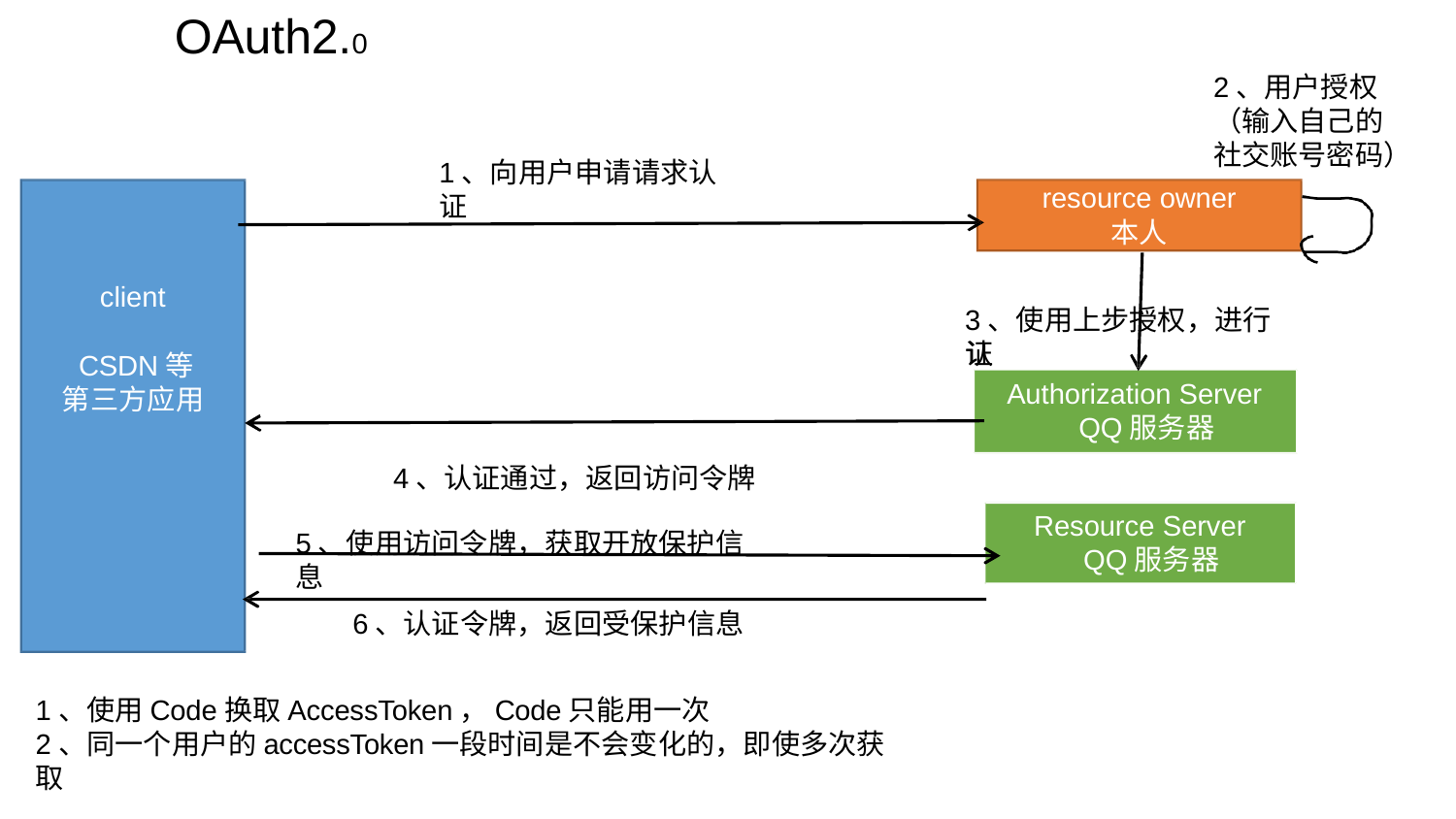

# OAuth2.0
2、用户授权
（输入自己的 社交账号密码）
1、向用户申请请求认证
resource owner
本人

client
3、使用上步授权，进行认
证
CSDN等
第三方应用

Authorization Server  QQ服务器

4、认证通过，返回访问令牌
5、使用访问令牌，获取开放保护信息

Resource Server  QQ服务器
6、认证令牌，返回受保护信息

1、使用Code换取AccessToken，Code只能用一次
2、同一个用户的accessToken一段时间是不会变化的，即使多次获取